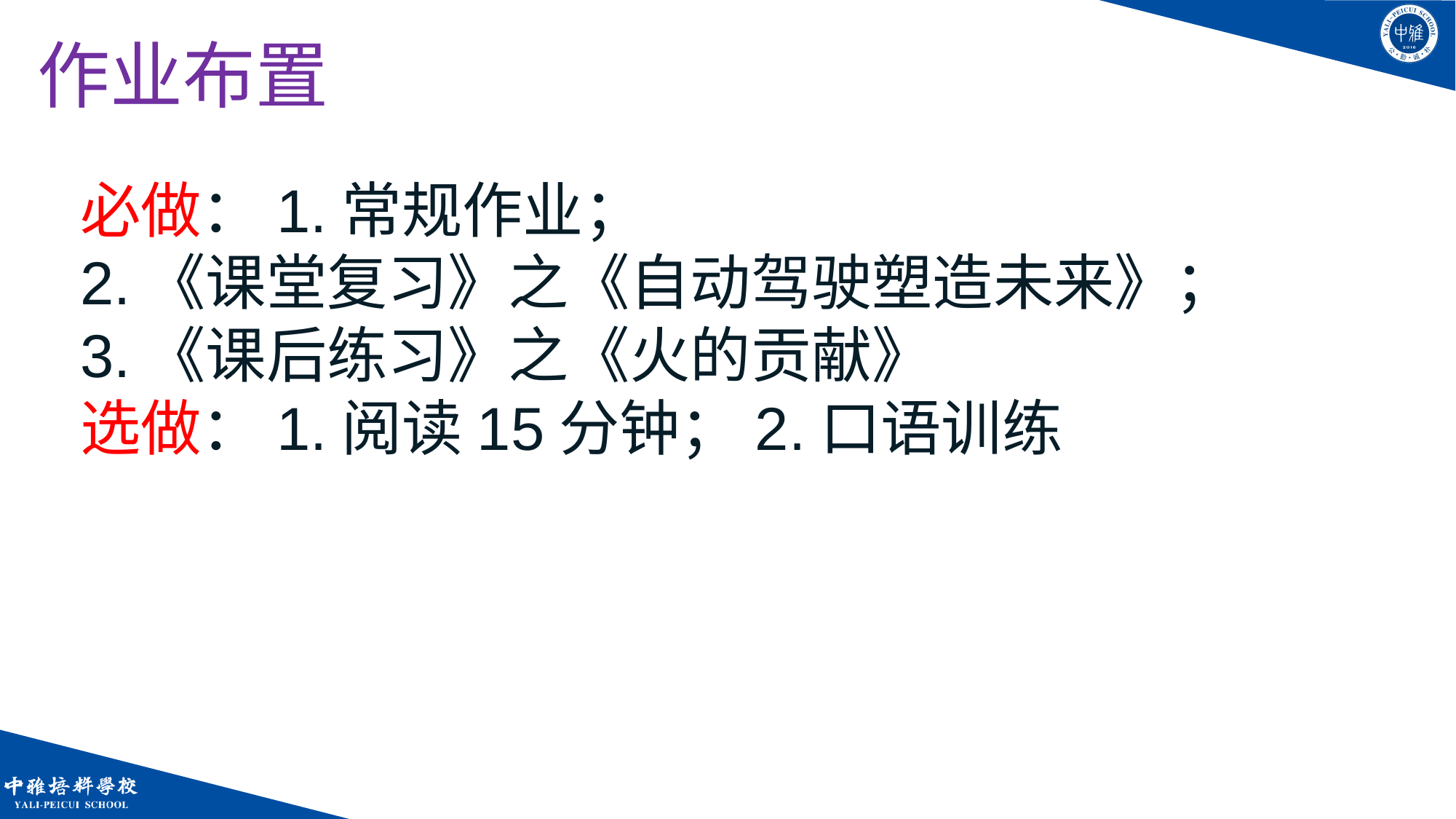

作业布置
必做：1.常规作业；
2.《课堂复习》之《自动驾驶塑造未来》；
3.《课后练习》之《火的贡献》
选做：1.阅读15分钟；2.口语训练